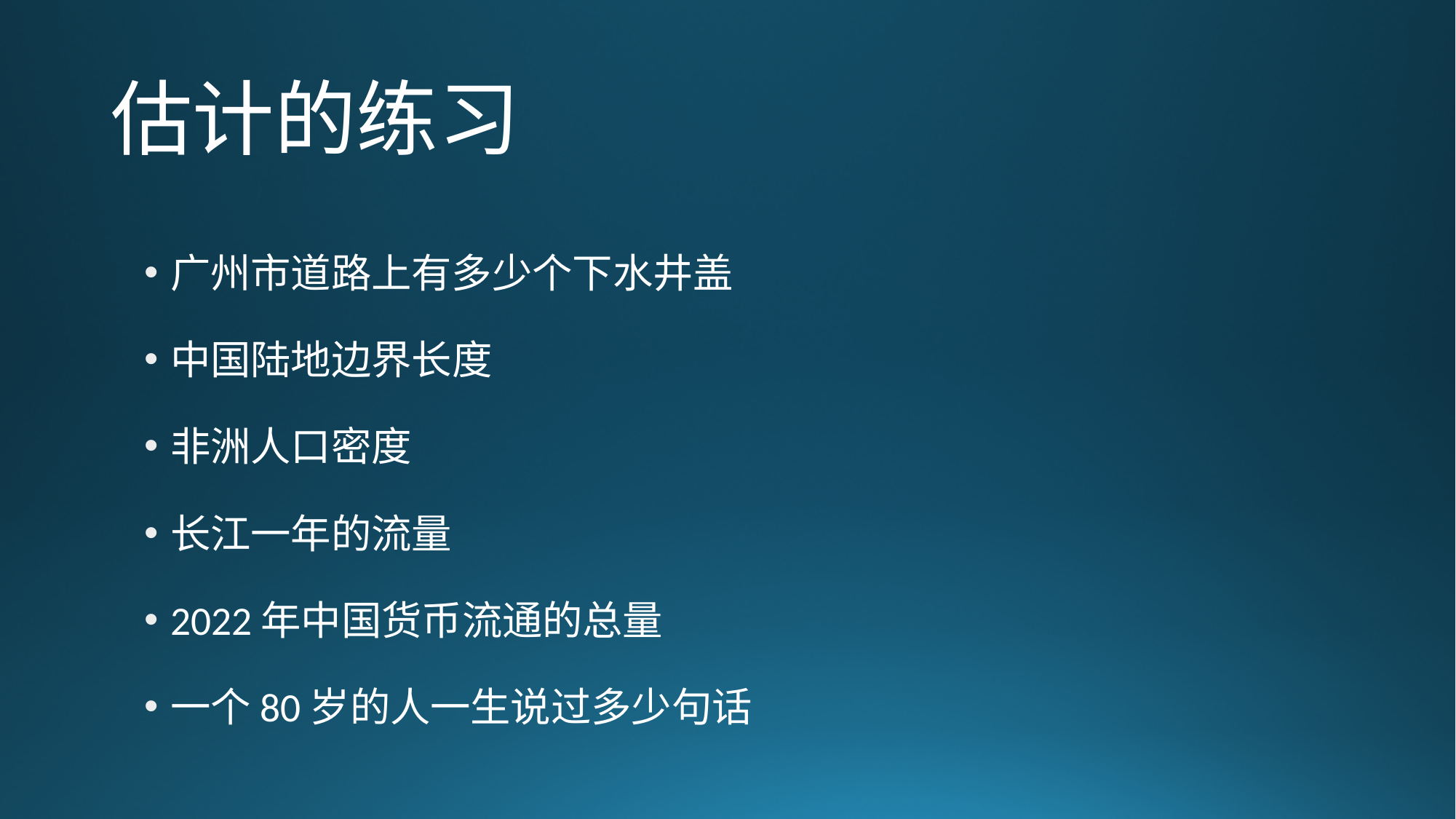

# 估计的练习
广州市道路上有多少个下水井盖
中国陆地边界长度
非洲人口密度
长江一年的流量
2022年中国货币流通的总量
一个80岁的人一生说过多少句话